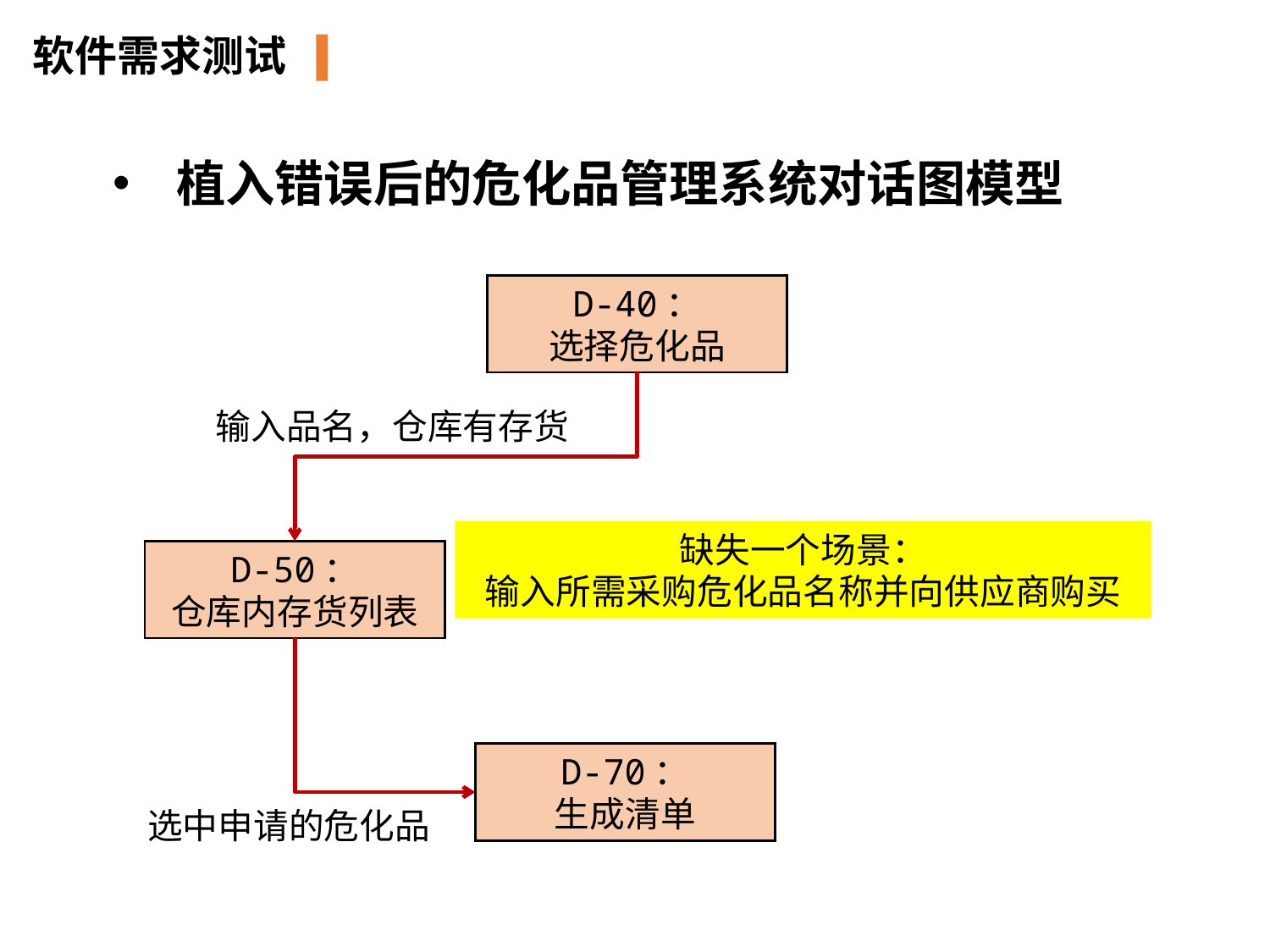

软件需求测试

植入错误后的危化品管理系统对话图模型
D-40：
选择危化品
输入品名，仓库有存货
缺失一个场景：
输入所需采购危化品名称并向供应商购买
D-50：
仓库内存货列表
D-70：
生成清单
选中申请的危化品